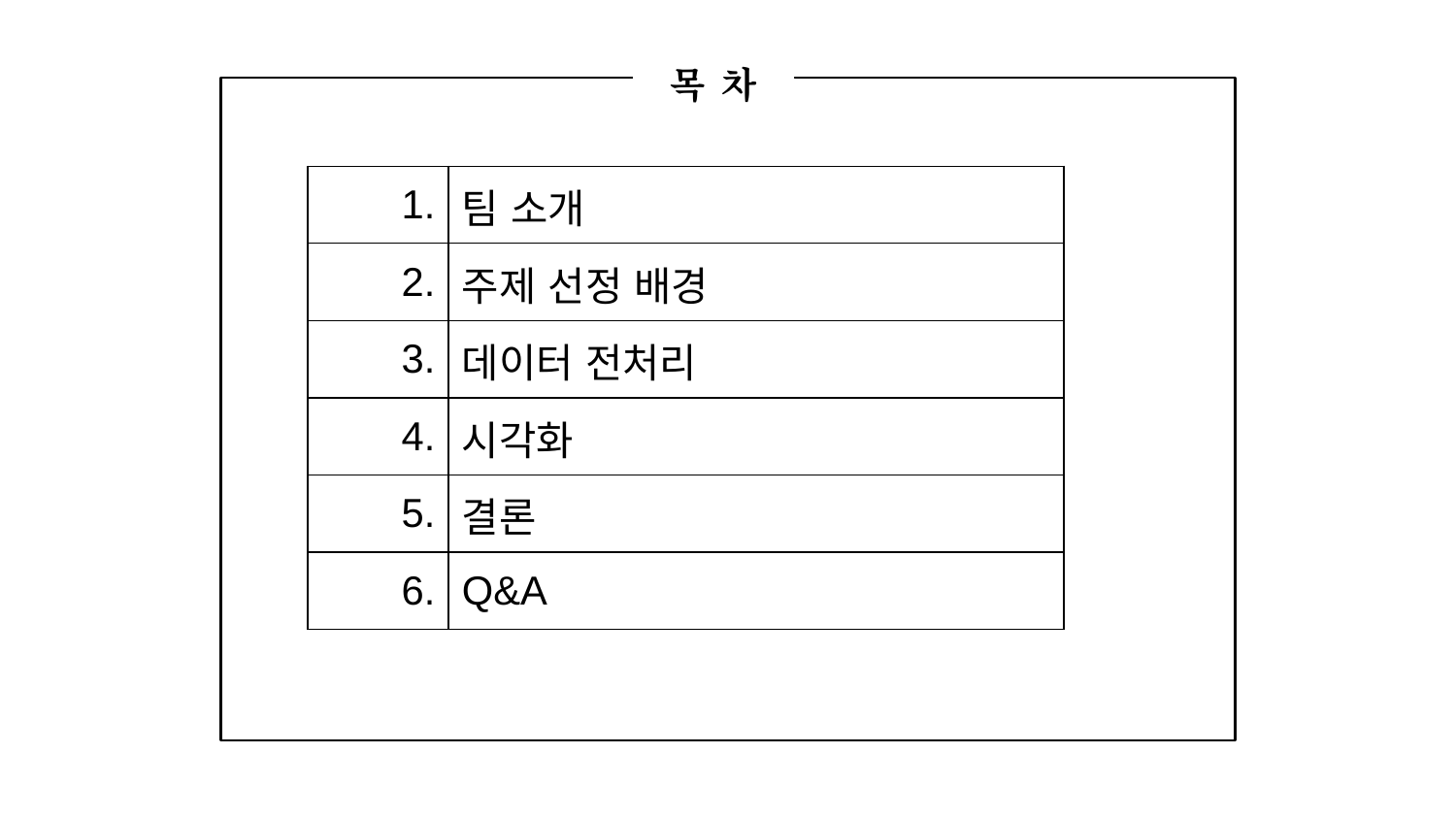

목  차

| 1. | 팀 소개 |
| --- | --- |
| 2. | 주제 선정 배경 |
| 3. | 데이터 전처리 |
| 4. | 시각화 |
| 5. | 결론 |
| 6. | Q&A |